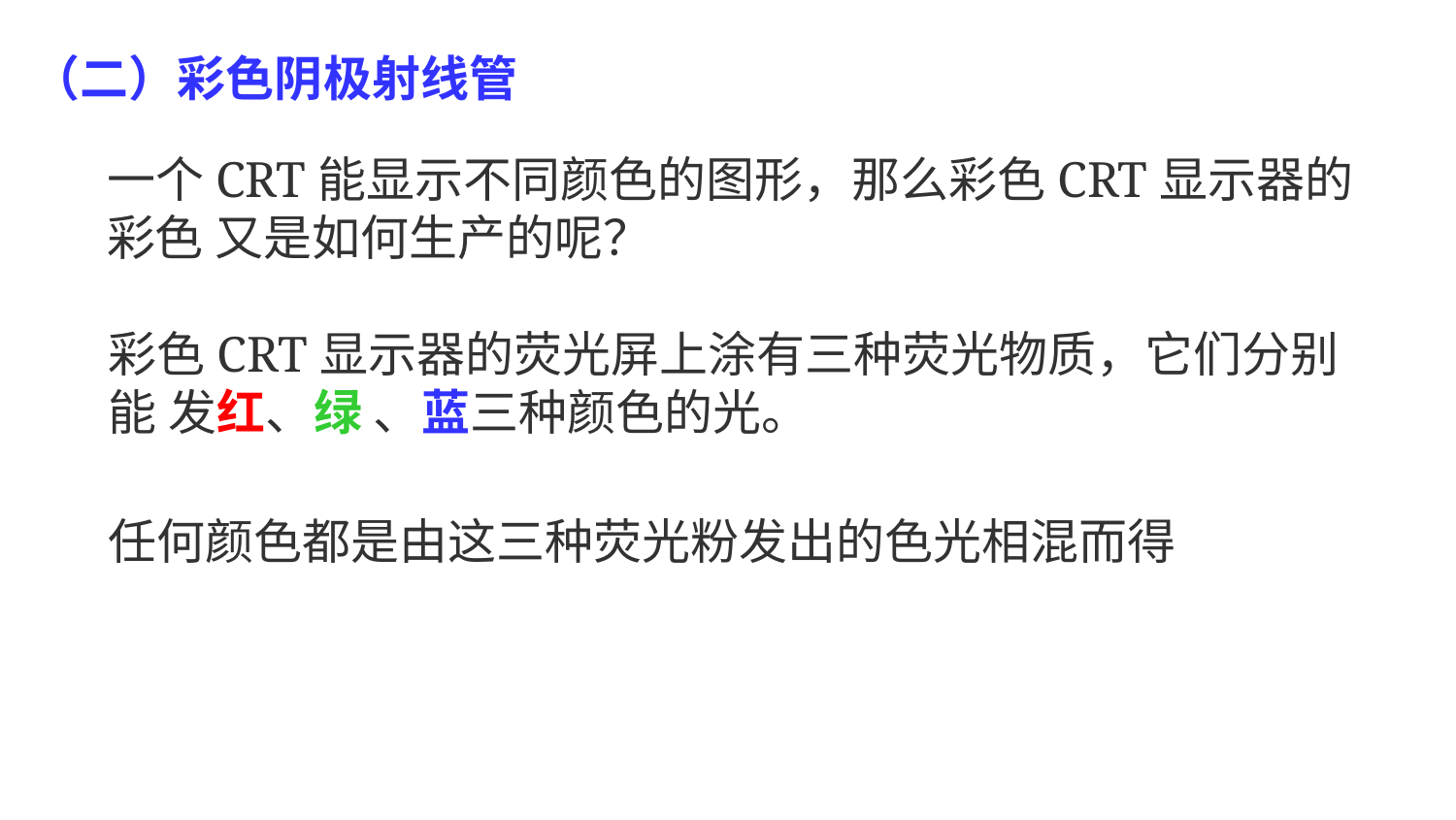

（二）彩色阴极射线管
一个CRT能显示不同颜色的图形，那么彩色CRT显示器的彩色 又是如何生产的呢？

彩色CRT显示器的荧光屏上涂有三种荧光物质，它们分别能 发红、绿 、蓝三种颜色的光。

任何颜色都是由这三种荧光粉发出的色光相混而得